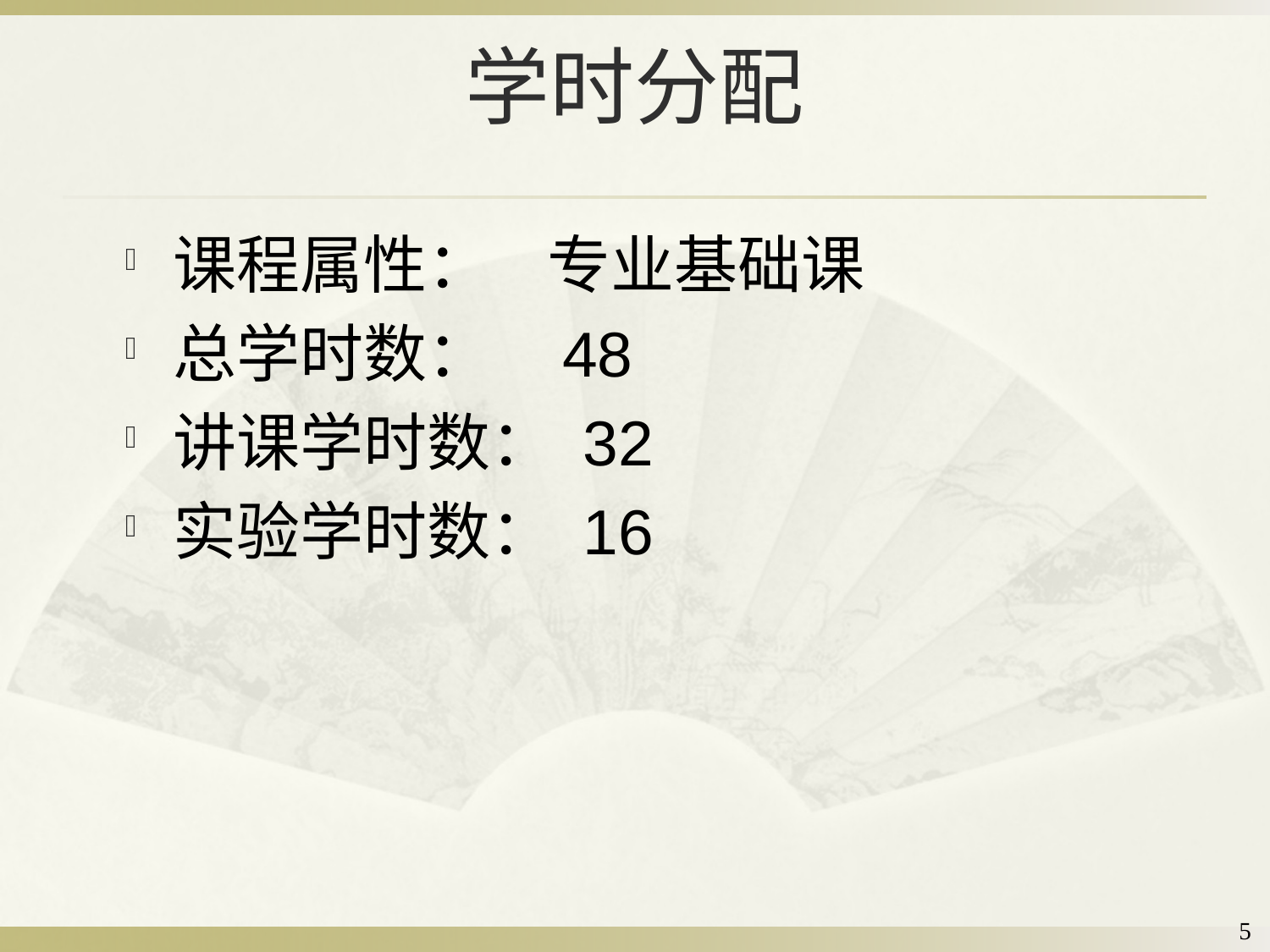

# 学时分配
课程属性：    专业基础课
总学时数：    48
讲课学时数： 32
实验学时数： 16